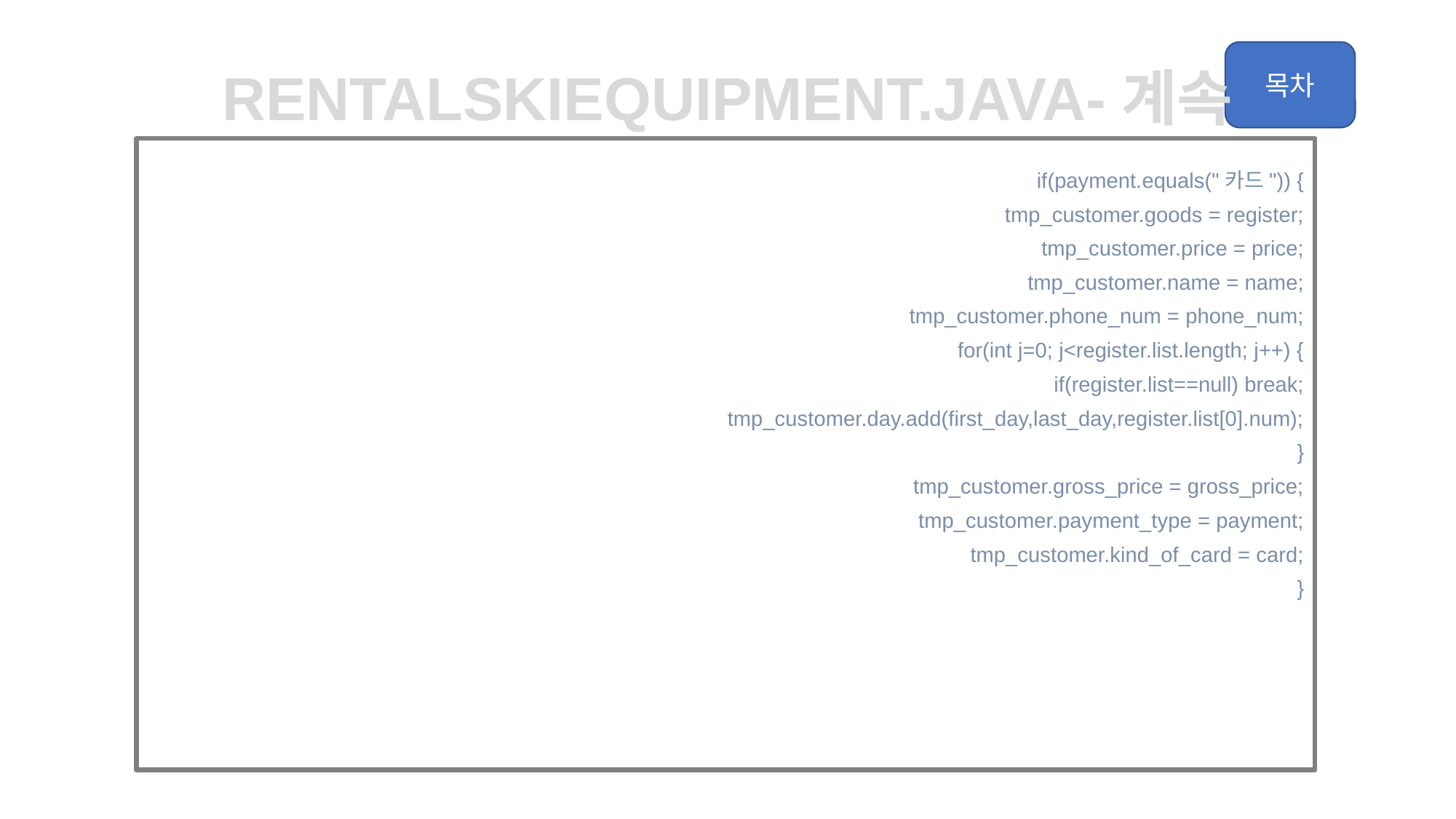

rentalskiequipment.java-계속

		if(payment.equals("카드")) {
			tmp_customer.goods = register;
			tmp_customer.price = price;
			tmp_customer.name = name;
			tmp_customer.phone_num = phone_num;
			for(int j=0; j<register.list.length; j++) {
				if(register.list==null) break;
				tmp_customer.day.add(first_day,last_day,register.list[0].num);
			}
			tmp_customer.gross_price = gross_price;
			tmp_customer.payment_type = payment;
			tmp_customer.kind_of_card = card;
		}